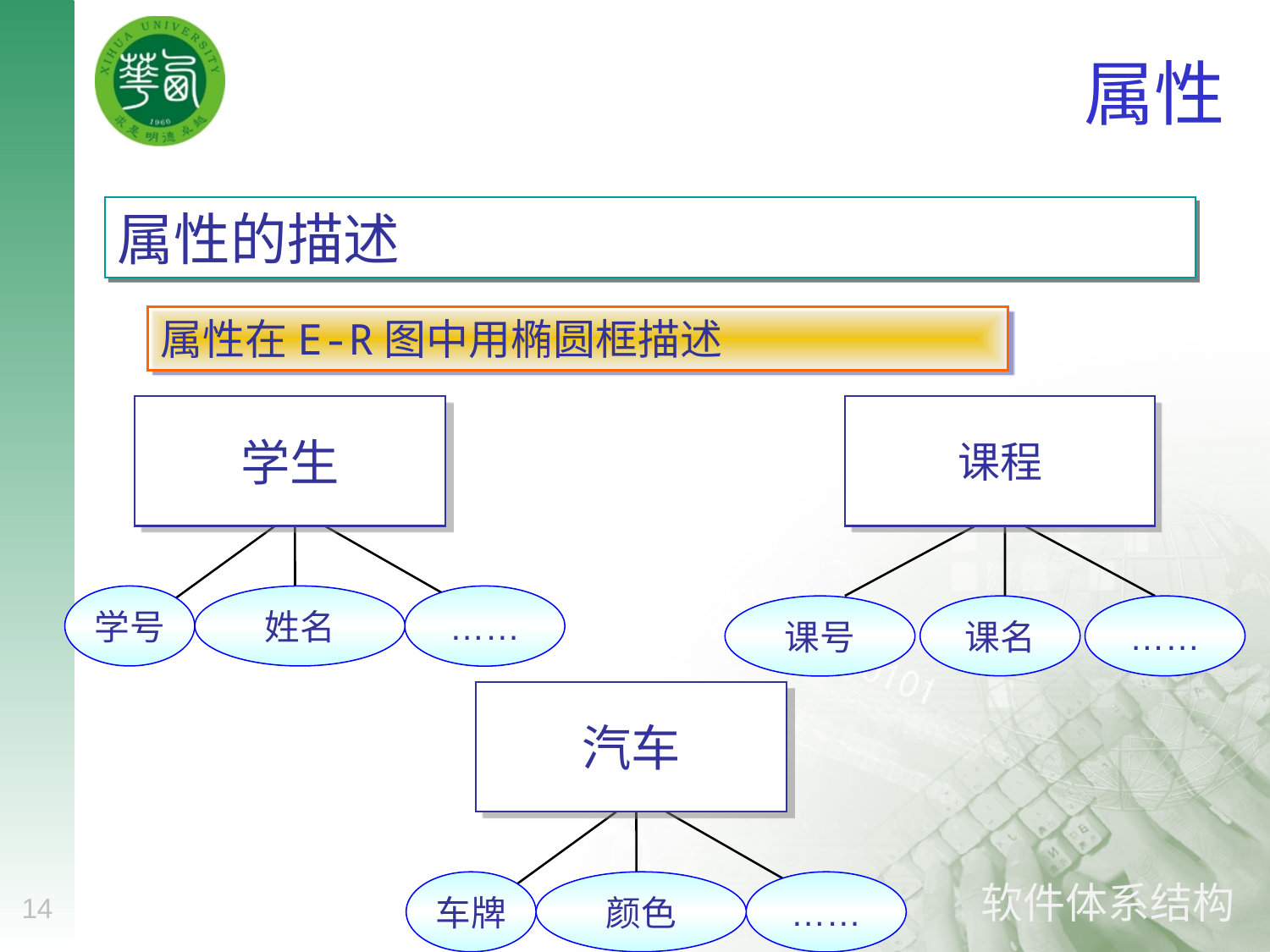

# 属性
属性的描述
属性在E-R图中用椭圆框描述
学生
课程

学号
姓名
……
课号
课名
……
汽车

车牌
颜色
……
14